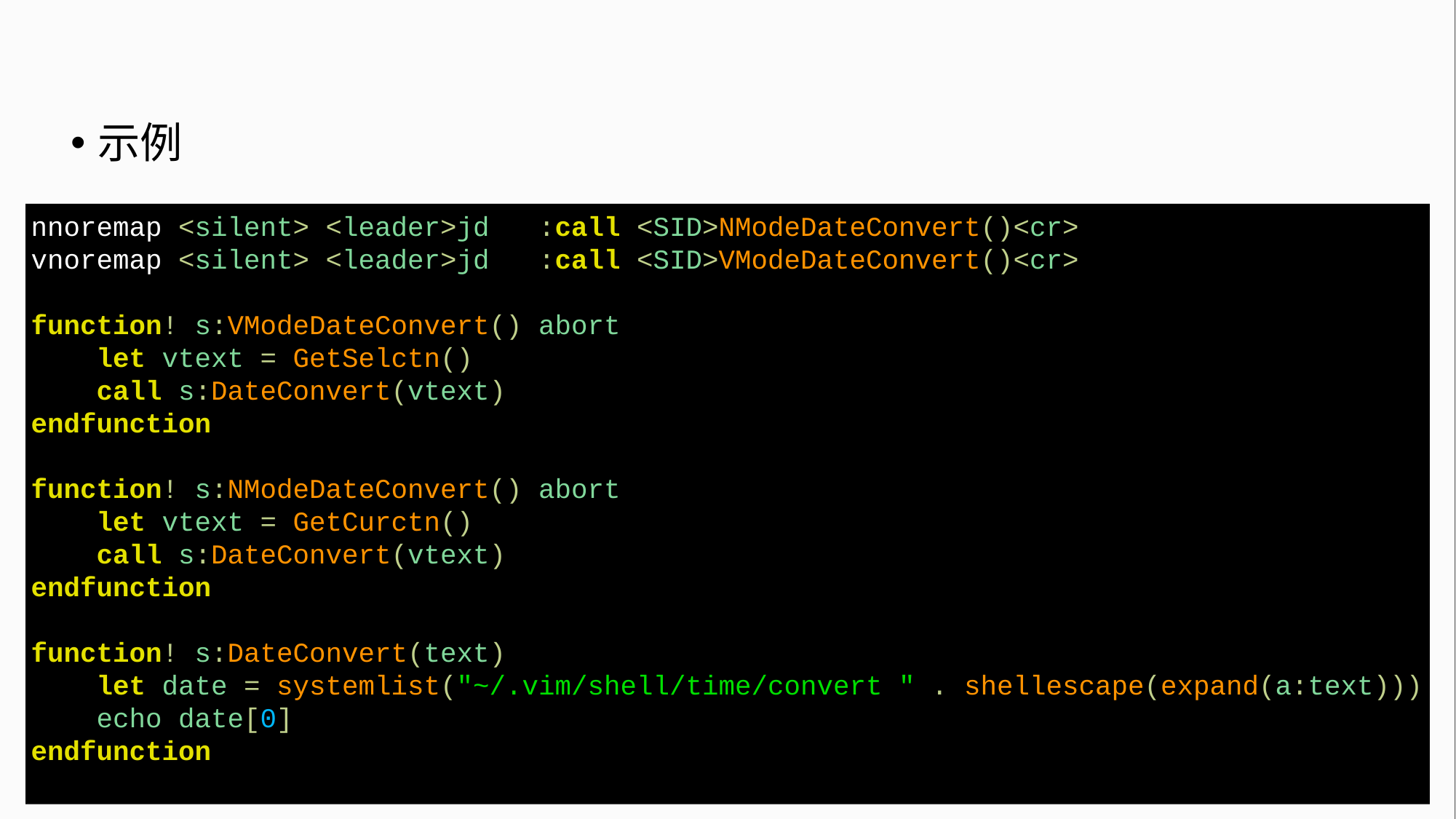

示例
nnoremap <silent> <leader>jd   :call <SID>NModeDateConvert()<cr>
vnoremap <silent> <leader>jd   :call <SID>VModeDateConvert()<cr>

function! s:VModeDateConvert() abort
    let vtext = GetSelctn()
    call s:DateConvert(vtext)
endfunction

function! s:NModeDateConvert() abort
    let vtext = GetCurctn()
    call s:DateConvert(vtext)
endfunction

function! s:DateConvert(text)
    let date = systemlist("~/.vim/shell/time/convert " . shellescape(expand(a:text)))
    echo date[0]
endfunction